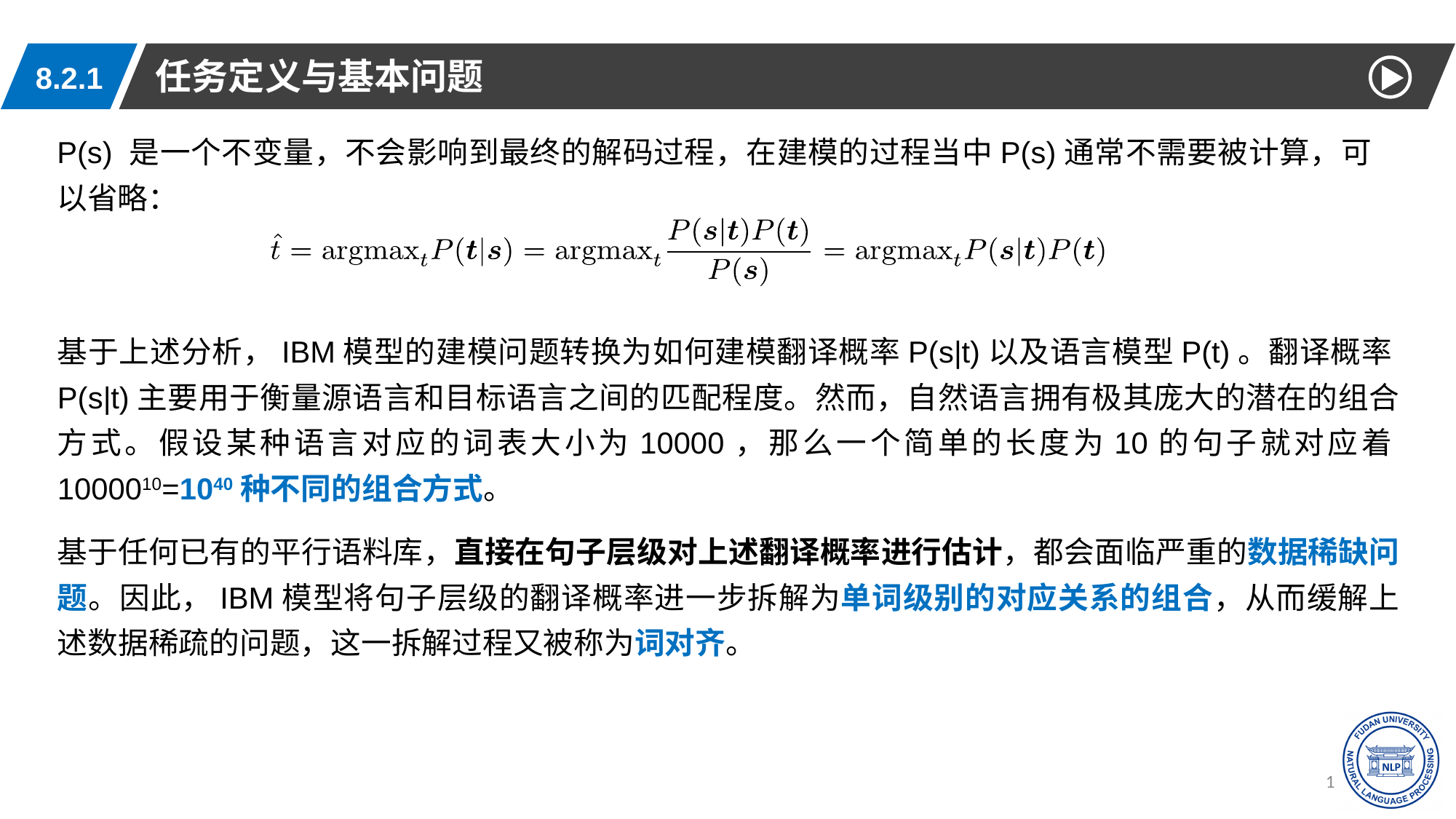

任务定义与基本问题
8.2.1

P(s) 是一个不变量，不会影响到最终的解码过程，在建模的过程当中P(s)通常不需要被计算，可以省略：

基于上述分析，IBM模型的建模问题转换为如何建模翻译概率P(s|t)以及语言模型P(t)。翻译概率P(s|t)主要用于衡量源语言和目标语言之间的匹配程度。然而，自然语言拥有极其庞大的潜在的组合方式。假设某种语言对应的词表大小为10000，那么一个简单的长度为10的句子就对应着1000010=1040种不同的组合方式。
基于任何已有的平行语料库，直接在句子层级对上述翻译概率进行估计，都会面临严重的数据稀缺问题。因此，IBM模型将句子层级的翻译概率进一步拆解为单词级别的对应关系的组合，从而缓解上述数据稀疏的问题，这一拆解过程又被称为词对齐。
15